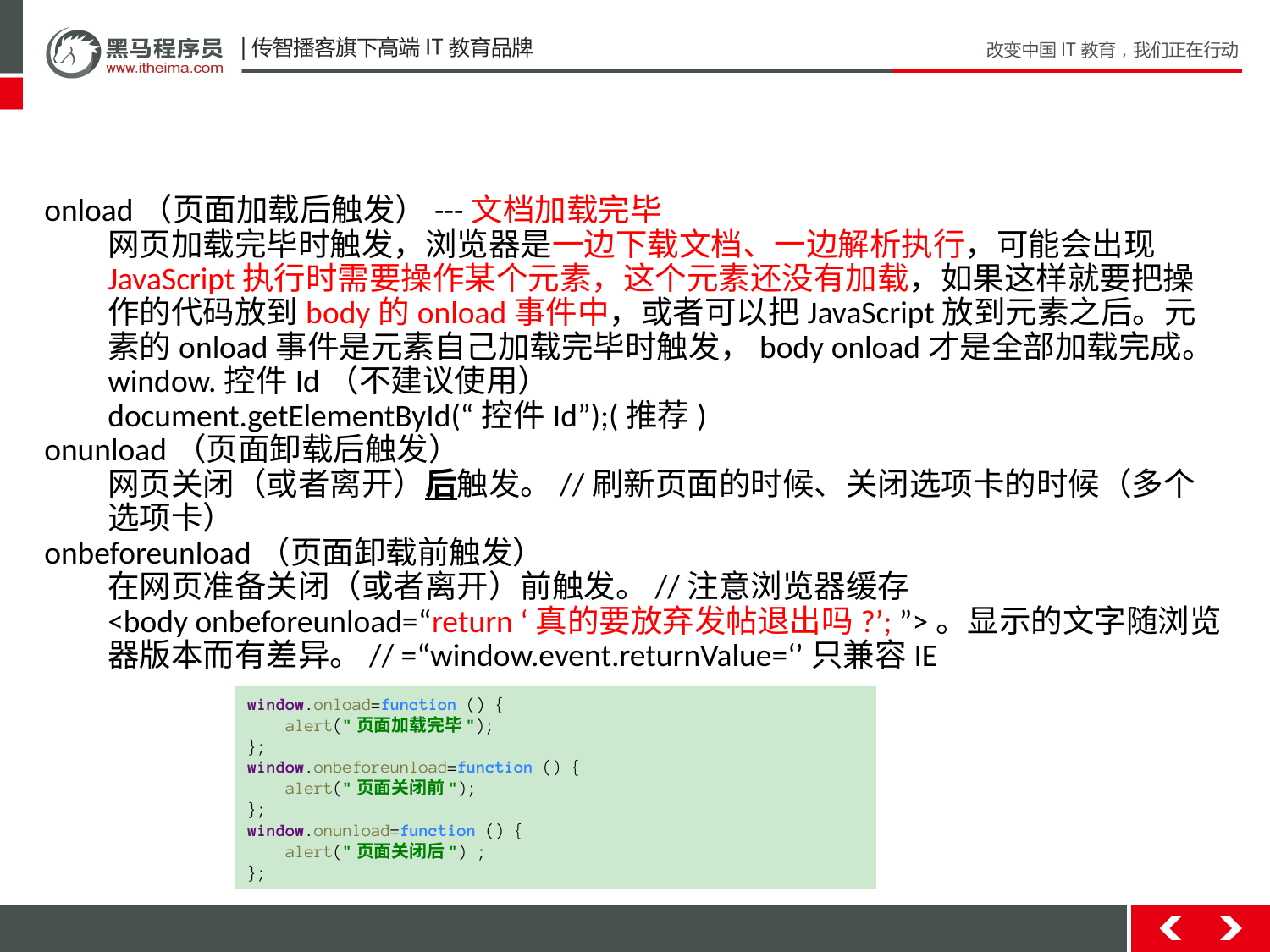

onload（页面加载后触发）---文档加载完毕
网页加载完毕时触发，浏览器是一边下载文档、一边解析执行，可能会出现JavaScript执行时需要操作某个元素，这个元素还没有加载，如果这样就要把操作的代码放到body的onload事件中，或者可以把JavaScript放到元素之后。元素的onload事件是元素自己加载完毕时触发，body onload才是全部加载完成。
window.控件Id（不建议使用）
document.getElementById(“控件Id”);(推荐)
onunload（页面卸载后触发）
网页关闭（或者离开）后触发。//刷新页面的时候、关闭选项卡的时候（多个选项卡）
onbeforeunload（页面卸载前触发）
在网页准备关闭（或者离开）前触发。//注意浏览器缓存
<body onbeforeunload=“return ‘真的要放弃发帖退出吗?’; ”>。显示的文字随浏览器版本而有差异。// =“window.event.returnValue=‘’只兼容IE
window.onload=function () {
    alert("页面加载完毕");
};
window.onbeforeunload=function () {
    alert("页面关闭前");
};
window.onunload=function () {
    alert("页面关闭后") ;
};